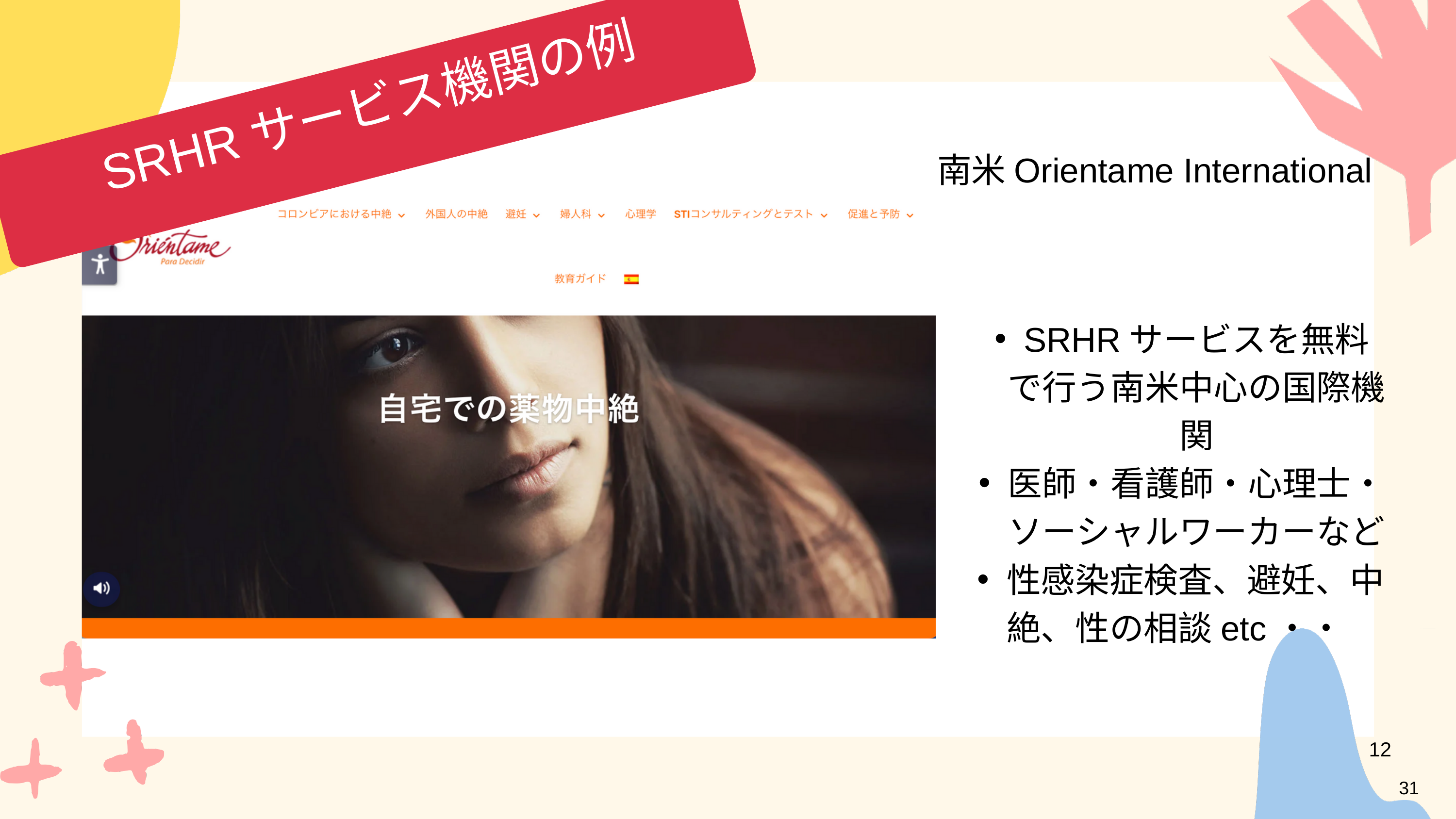

SRHRサービス機関の例

南米Orientame International

SRHRサービスを無料で行う南米中心の国際機関
医師・看護師・心理士・ソーシャルワーカーなど
性感染症検査、避妊、中絶、性の相談etc・・

12
31